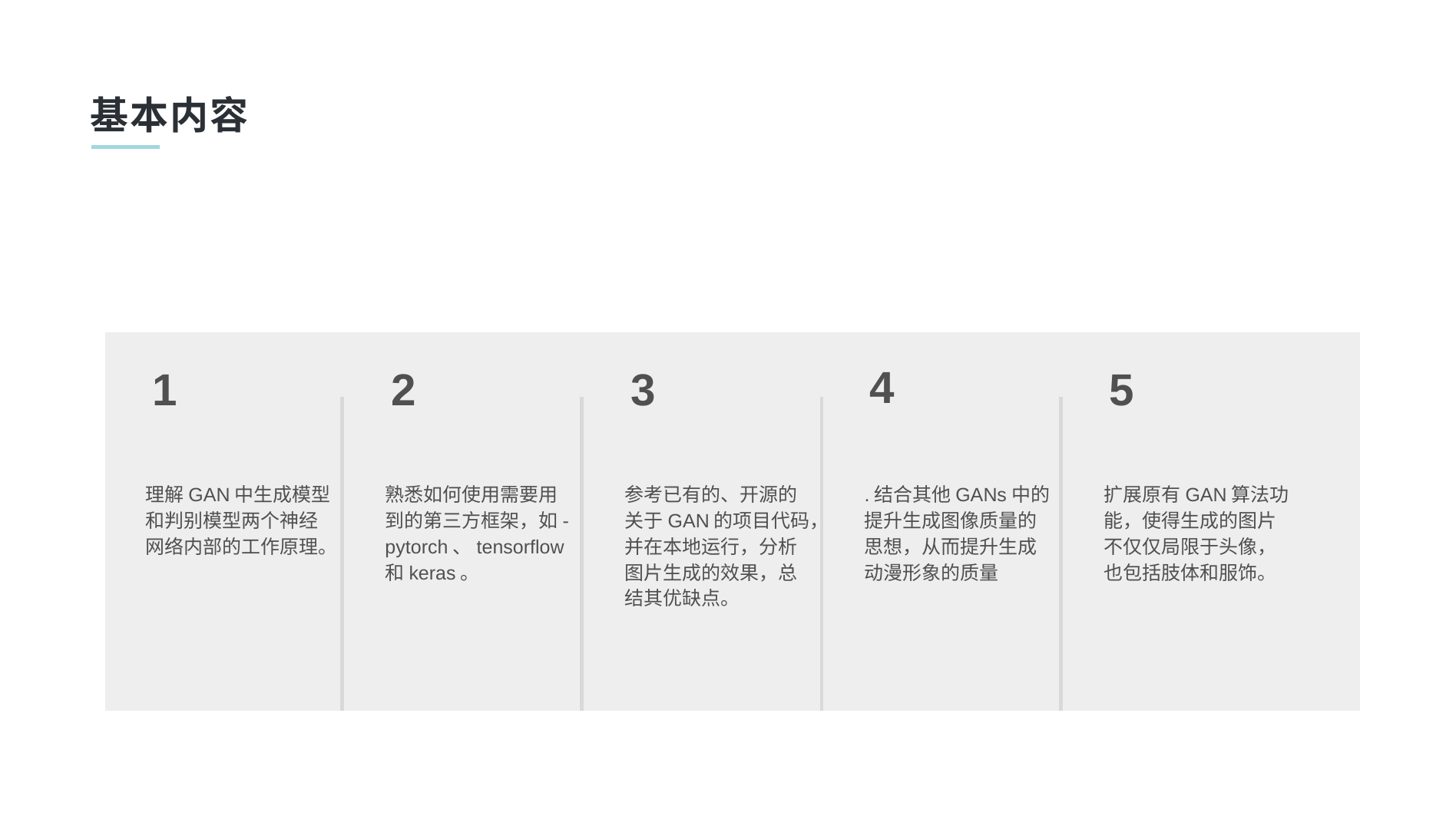

基本内容

4
1
2
3
5

理解GAN中生成模型和判别模型两个神经网络内部的工作原理。
熟悉如何使用需要用到的第三方框架，如-pytorch、tensorflow和keras。
参考已有的、开源的关于GAN的项目代码，并在本地运行，分析图片生成的效果，总结其优缺点。
.结合其他GANs中的提升生成图像质量的思想，从而提升生成动漫形象的质量
扩展原有GAN算法功能，使得生成的图片不仅仅局限于头像，也包括肢体和服饰。